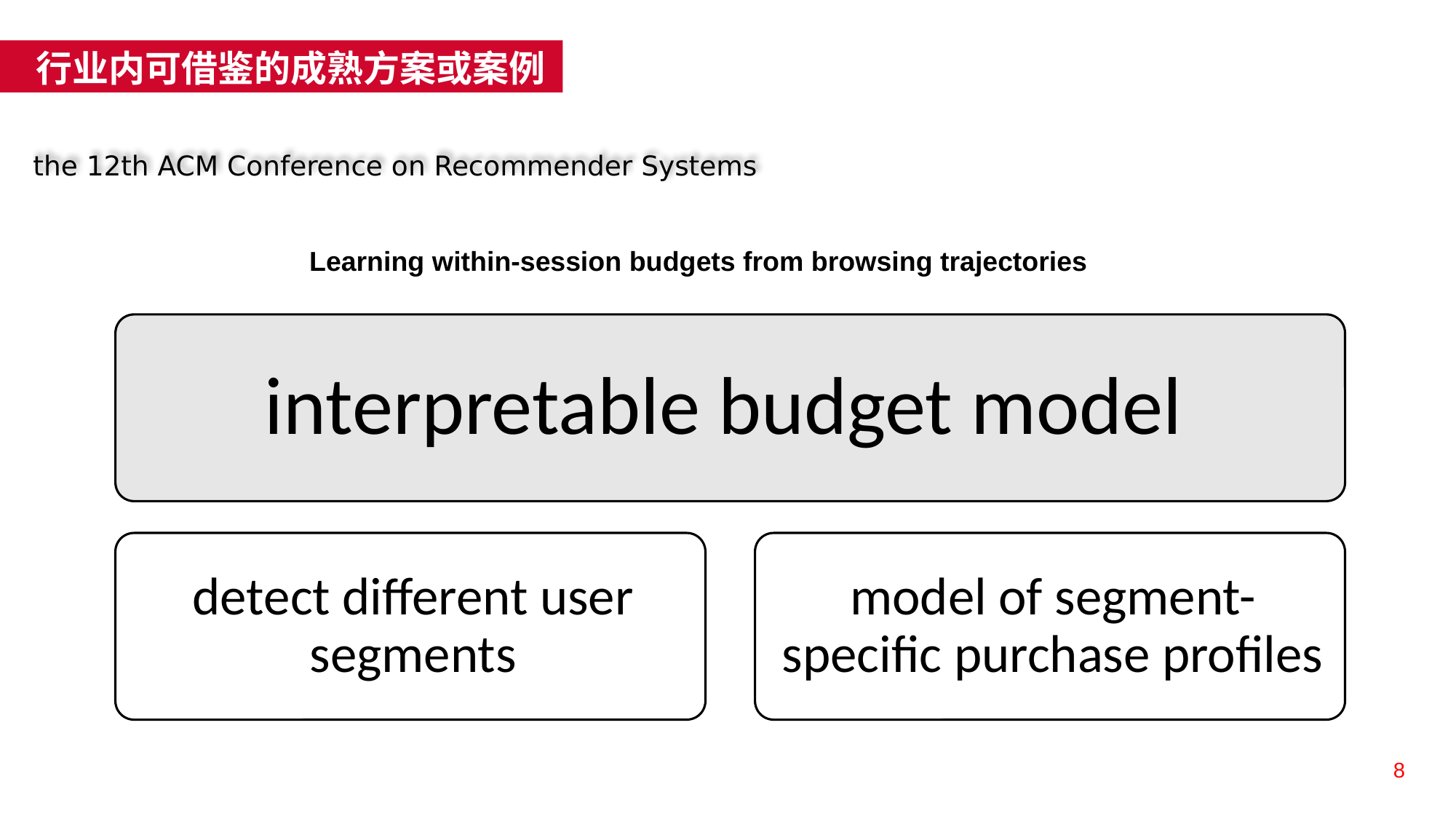

行业内可借鉴的成熟方案或案例
the 12th ACM Conference on Recommender Systems
Learning within-session budgets from browsing trajectories
interpretable budget model
detect different user segments
model of segment-specific purchase profiles
Interpretable budget model

8